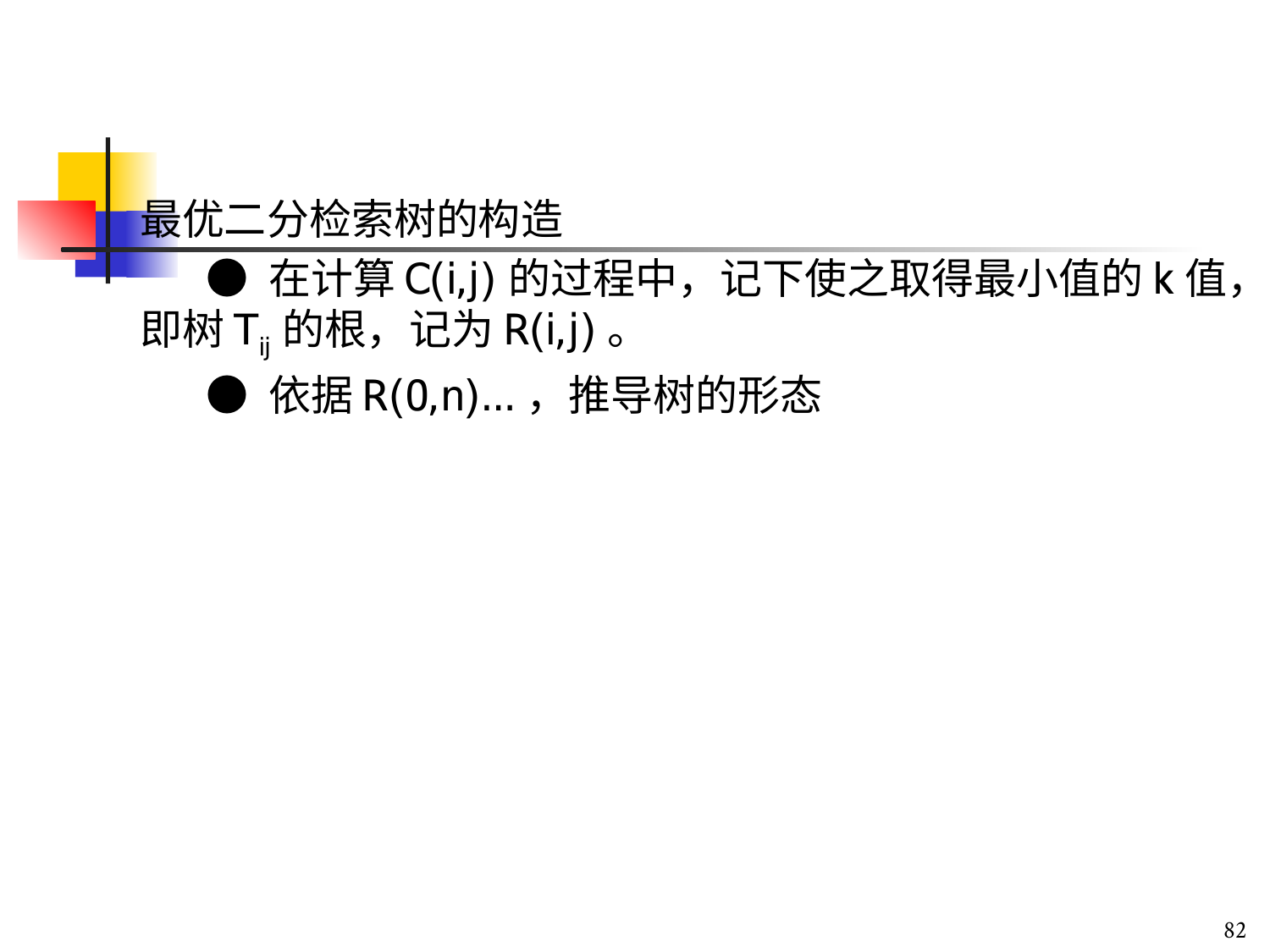

最优二分检索树的构造
       ● 在计算C(i,j)的过程中，记下使之取得最小值的k值，即树Tij的根，记为R(i,j)。
       ● 依据R(0,n)…，推导树的形态
82